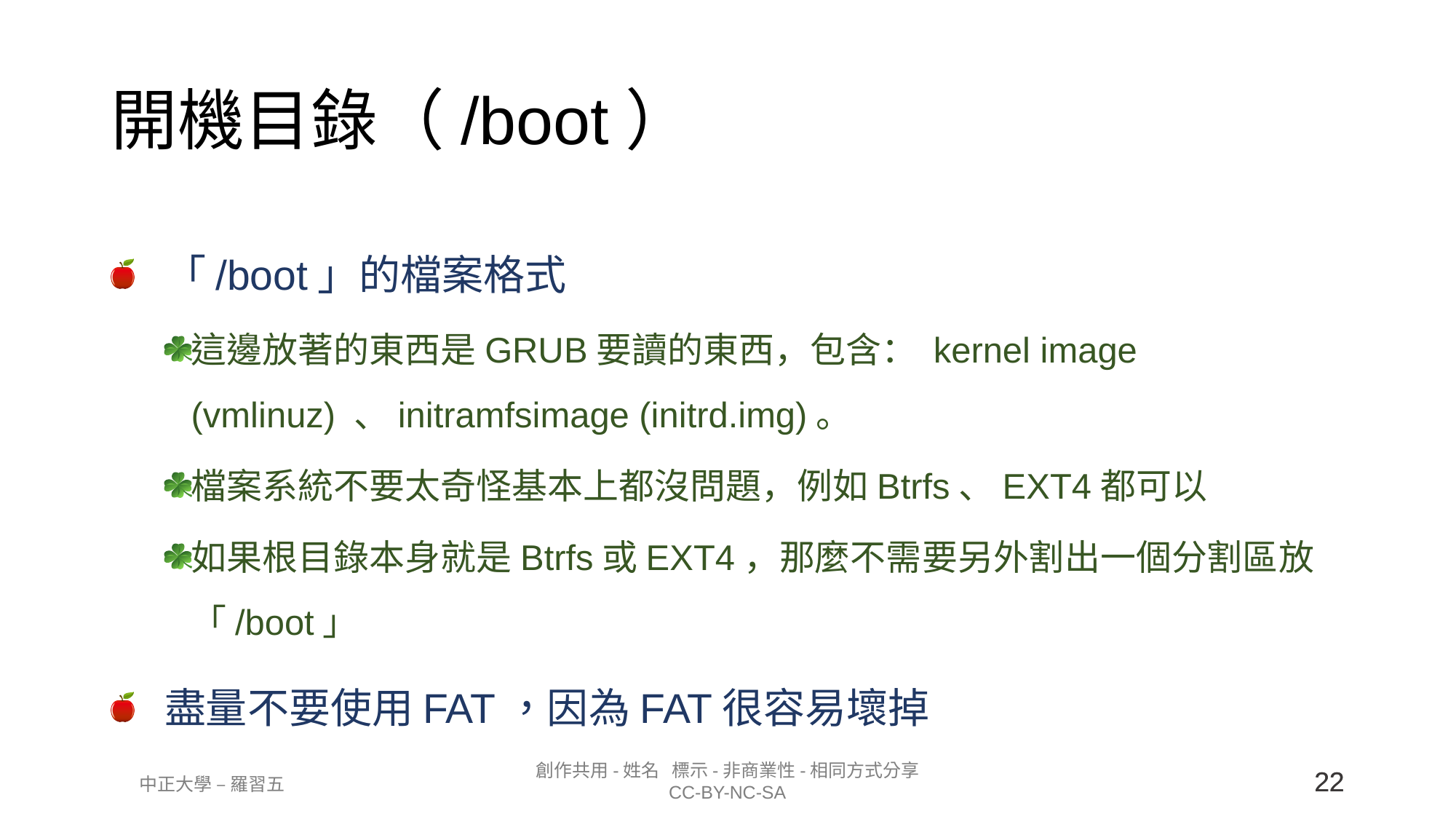

# 開機目錄（/boot）
「/boot」的檔案格式
這邊放著的東西是GRUB要讀的東西，包含： kernel image (vmlinuz) 、initramfsimage (initrd.img)。
檔案系統不要太奇怪基本上都沒問題，例如Btrfs、EXT4都可以
如果根目錄本身就是Btrfs或EXT4，那麼不需要另外割出一個分割區放「/boot」
盡量不要使用FAT，因為FAT很容易壞掉